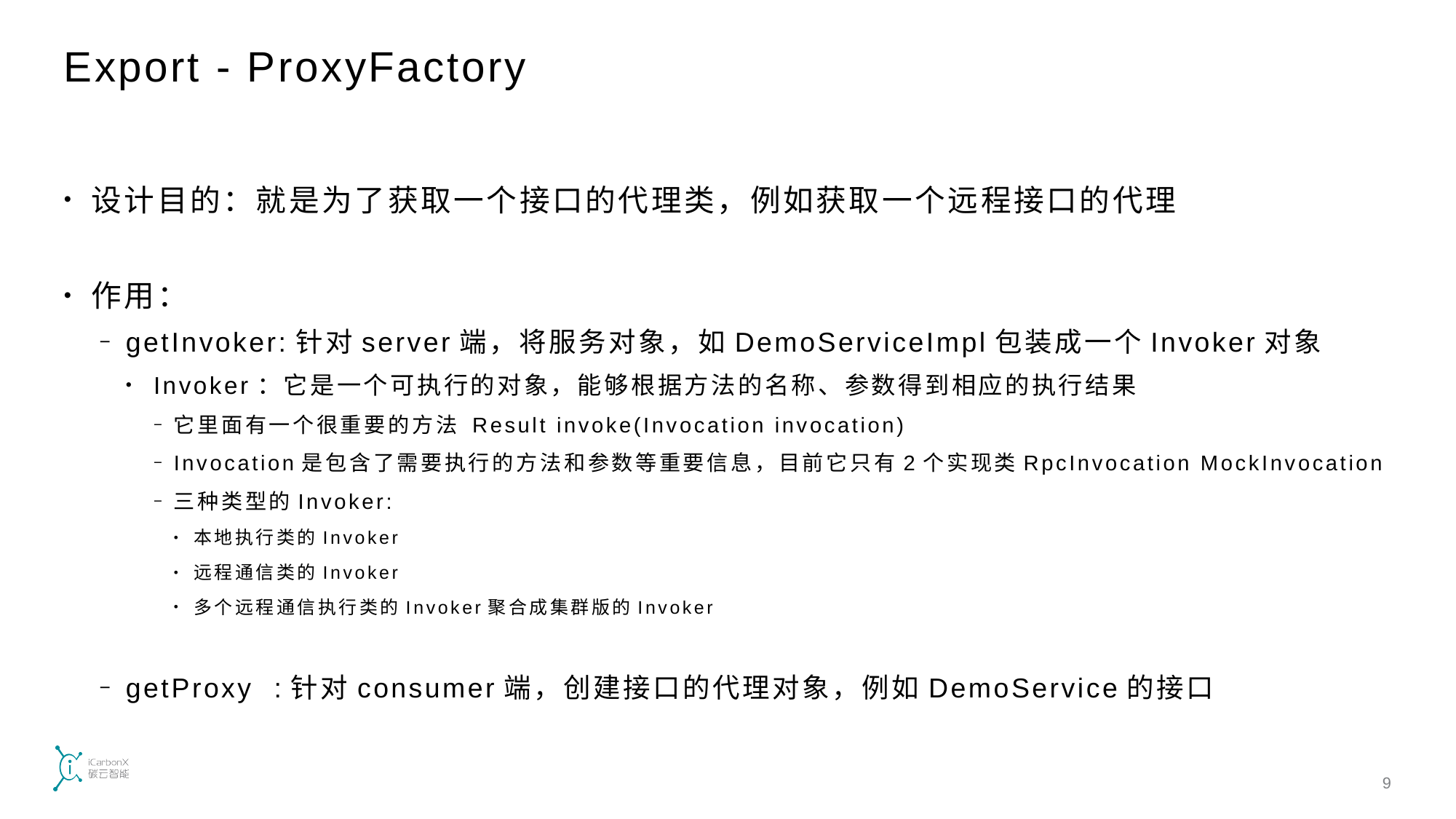

# Export - ProxyFactory

设计目的：就是为了获取一个接口的代理类，例如获取一个远程接口的代理

作用：
getInvoker:针对server端，将服务对象，如DemoServiceImpl包装成一个Invoker对象
Invoker：它是一个可执行的对象，能够根据方法的名称、参数得到相应的执行结果
它里面有一个很重要的方法 Result invoke(Invocation invocation)
Invocation是包含了需要执行的方法和参数等重要信息，目前它只有2个实现类RpcInvocation MockInvocation
三种类型的Invoker:
本地执行类的Invoker
远程通信类的Invoker
多个远程通信执行类的Invoker聚合成集群版的Invoker

getProxy  :针对consumer端，创建接口的代理对象，例如DemoService的接口
9